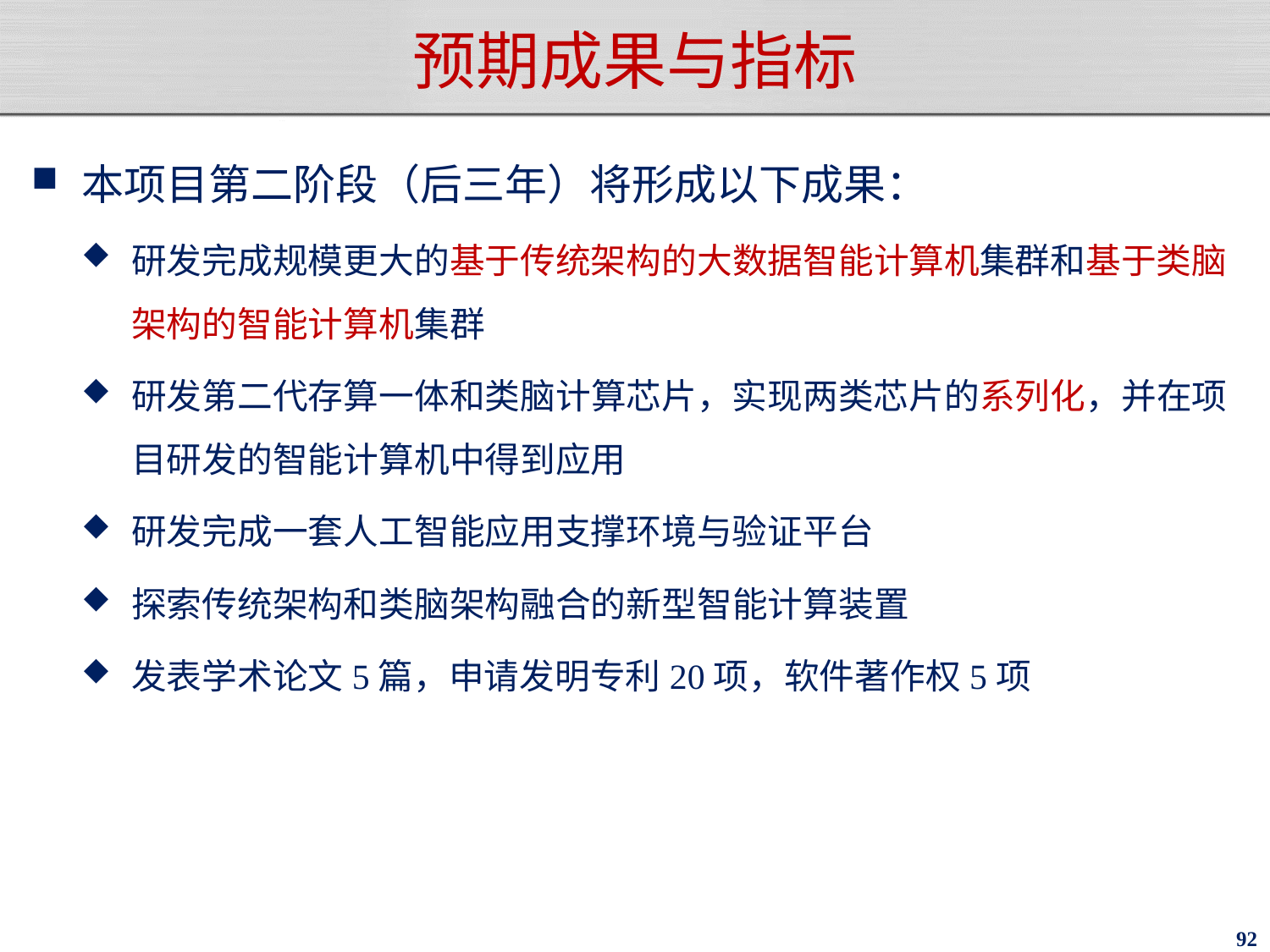

# 预期成果与指标
本项目第二阶段（后三年）将形成以下成果：
研发完成规模更大的基于传统架构的大数据智能计算机集群和基于类脑架构的智能计算机集群
研发第二代存算一体和类脑计算芯片，实现两类芯片的系列化，并在项目研发的智能计算机中得到应用
研发完成一套人工智能应用支撑环境与验证平台
探索传统架构和类脑架构融合的新型智能计算装置
发表学术论文5篇，申请发明专利20项，软件著作权5项
92